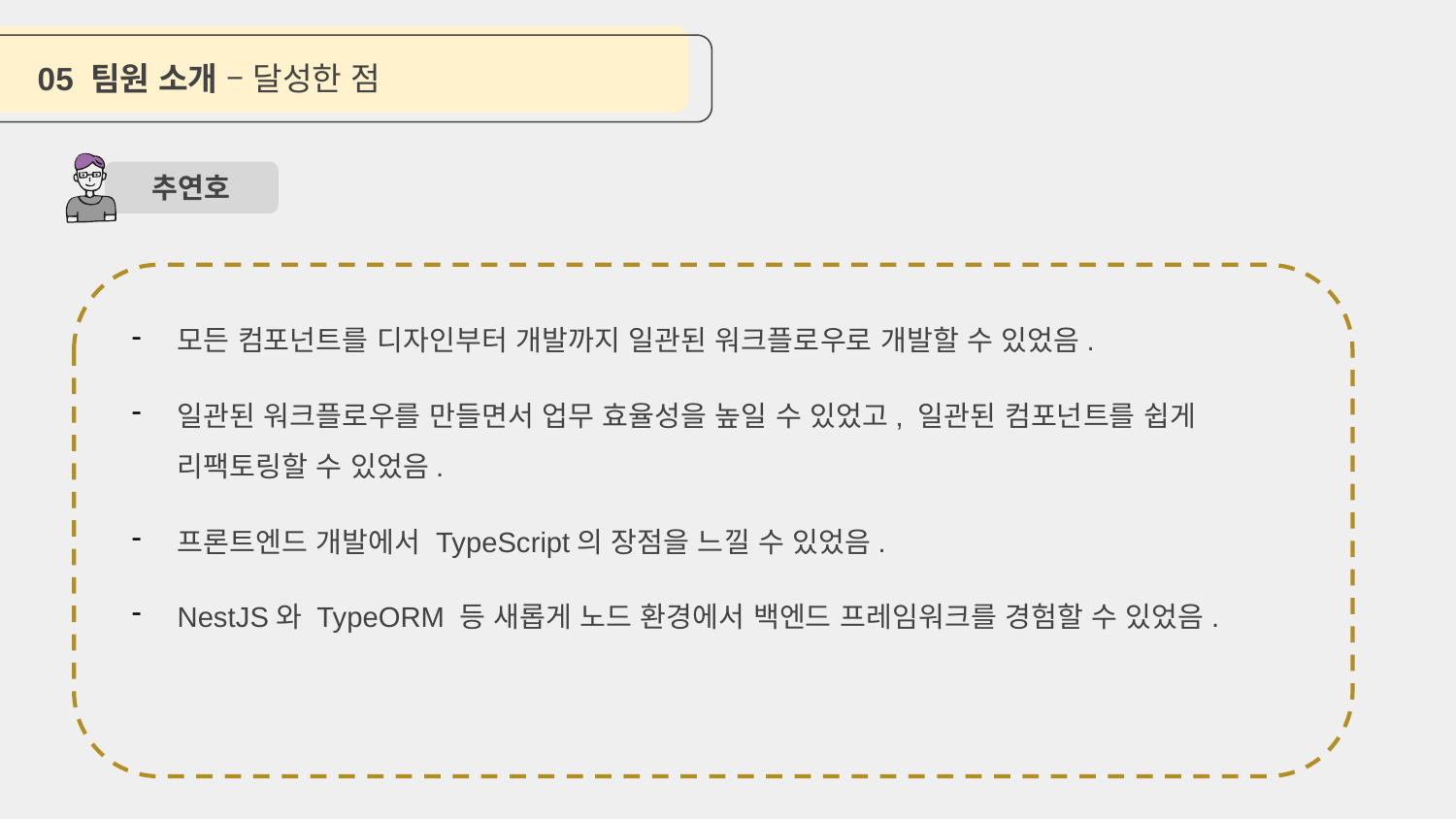

05 팀원 소개 – 달성한 점

추연호

모든 컴포넌트를 디자인부터 개발까지 일관된 워크플로우로 개발할 수 있었음.
일관된 워크플로우를 만들면서 업무 효율성을 높일 수 있었고, 일관된 컴포넌트를 쉽게 리팩토링할 수 있었음.
프론트엔드 개발에서 TypeScript의 장점을 느낄 수 있었음.
NestJS와 TypeORM 등 새롭게 노드 환경에서 백엔드 프레임워크를 경험할 수 있었음.